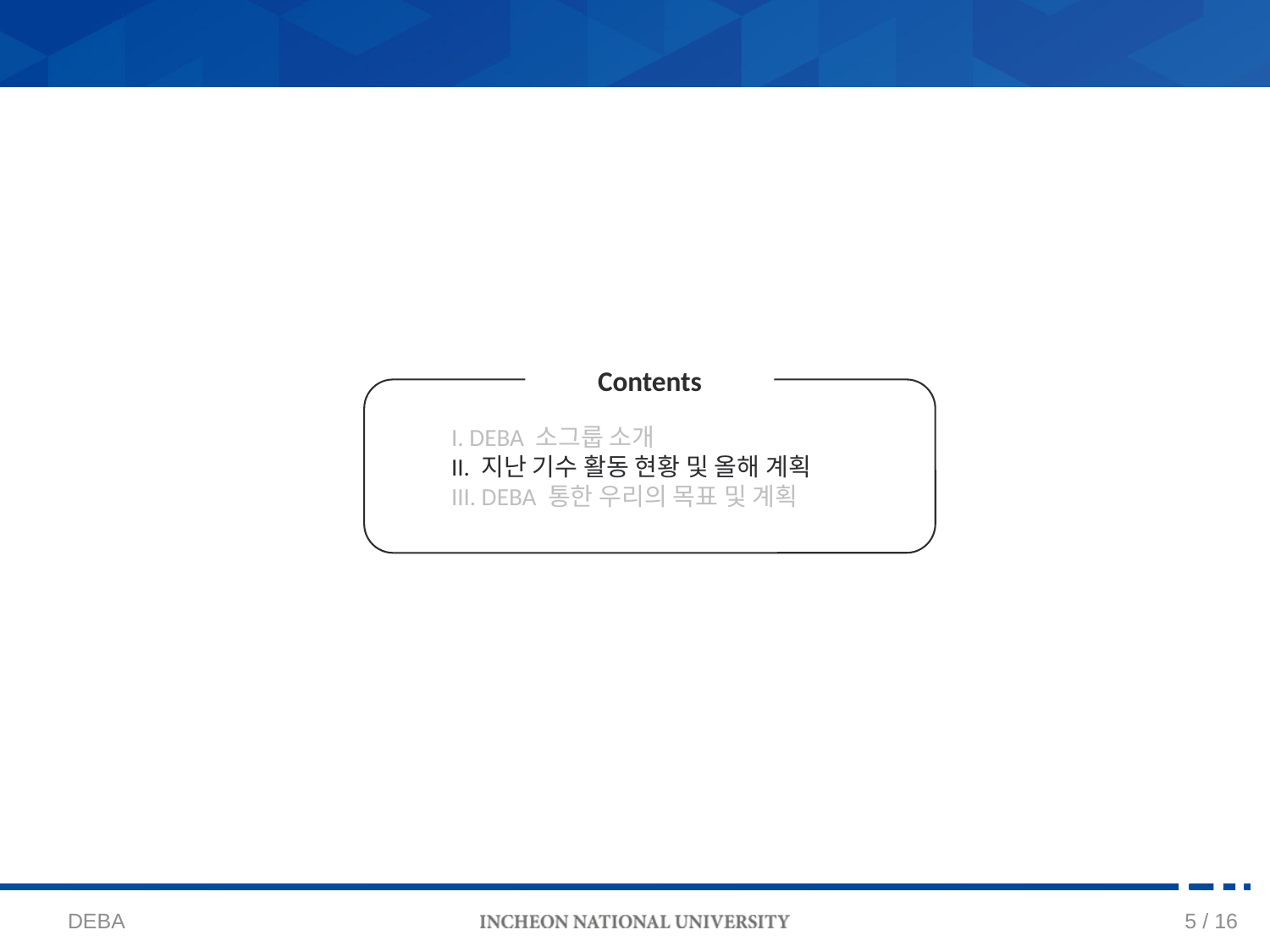

Contents
            I. DEBA 소그룹 소개
            II. 지난 기수 활동 현황 및 올해 계획
            III. DEBA 통한 우리의 목표 및 계획
5 / 16